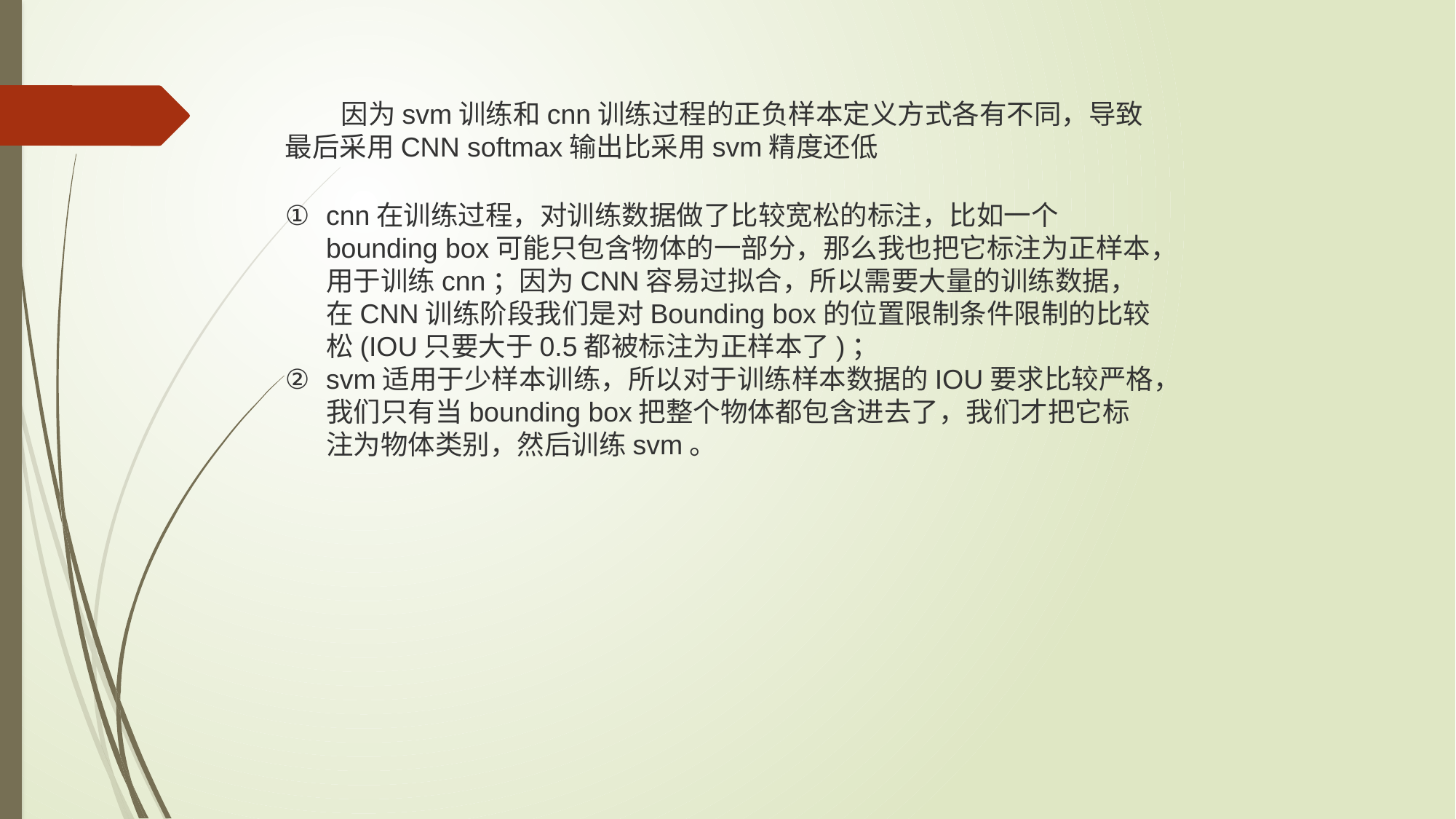

因为svm训练和cnn训练过程的正负样本定义方式各有不同，导致最后采用CNN softmax输出比采用svm精度还低
cnn在训练过程，对训练数据做了比较宽松的标注，比如一个bounding box可能只包含物体的一部分，那么我也把它标注为正样本，用于训练cnn；因为CNN容易过拟合，所以需要大量的训练数据，在CNN训练阶段我们是对Bounding box的位置限制条件限制的比较松(IOU只要大于0.5都被标注为正样本了)；
svm适用于少样本训练，所以对于训练样本数据的IOU要求比较严格，我们只有当bounding box把整个物体都包含进去了，我们才把它标注为物体类别，然后训练svm。